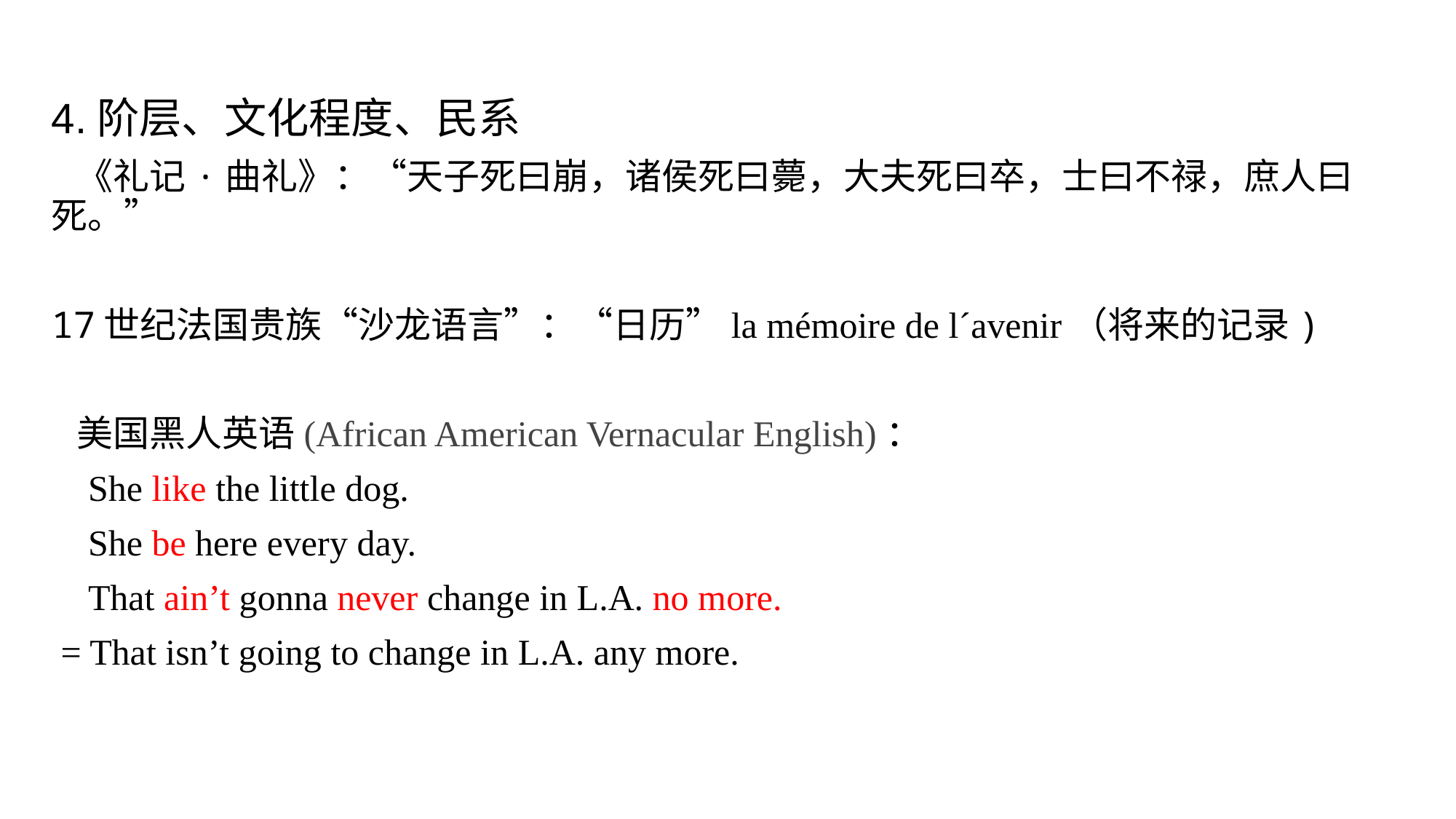

4.阶层、文化程度、民系
  《礼记·曲礼》：“天子死曰崩，诸侯死曰薨，大夫死曰卒，士曰不禄，庶人曰死。”

17世纪法国贵族“沙龙语言”：“日历”la mémoire de l´avenir（将来的记录)

  美国黑人英语(African American Vernacular English)：
    She like the little dog.
    She be here every day.
    That ain’t gonna never change in L.A. no more.
 = That isn’t going to change in L.A. any more.